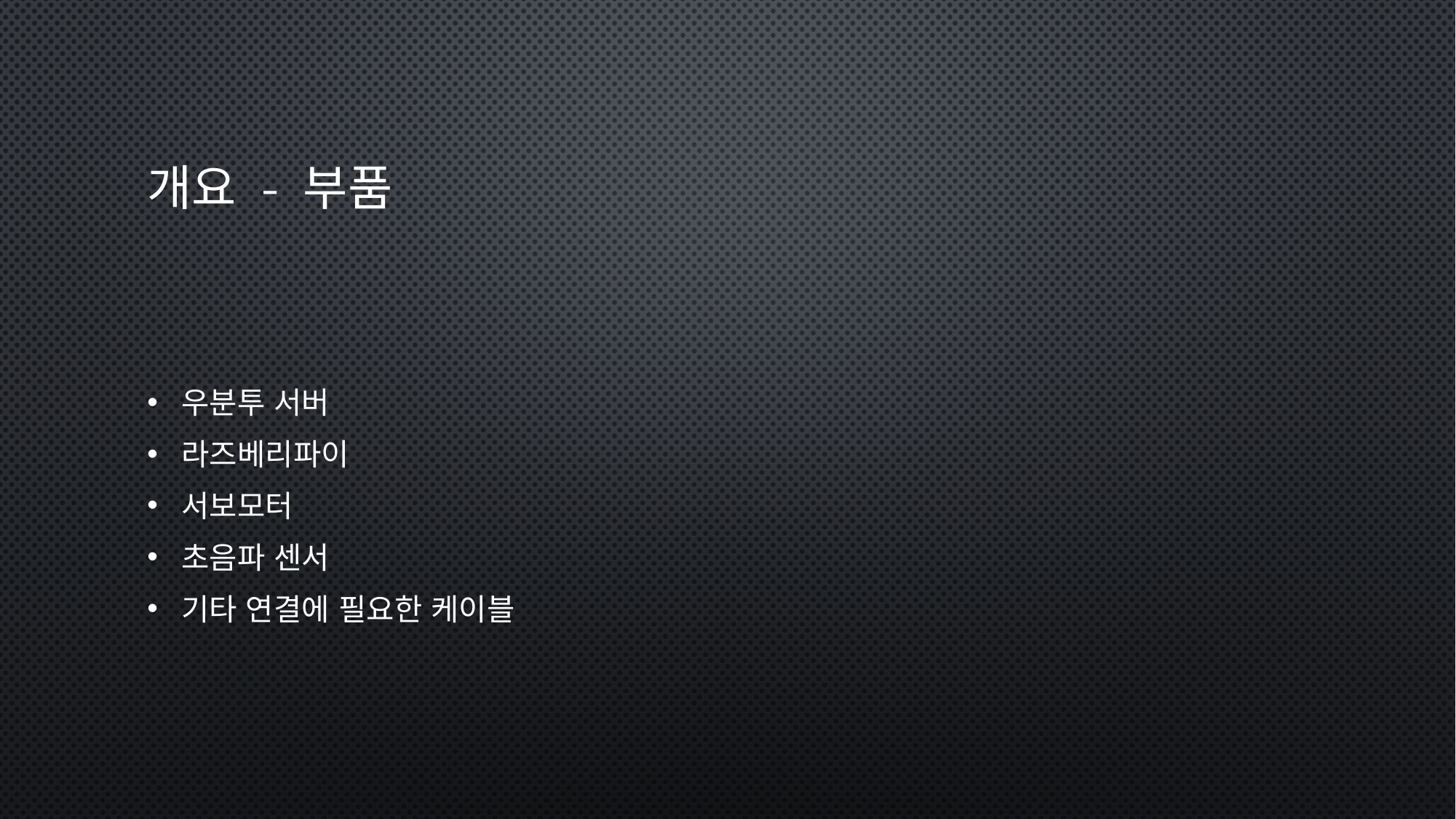

# 개요 - 부품
우분투 서버
라즈베리파이
서보모터
초음파 센서
기타 연결에 필요한 케이블